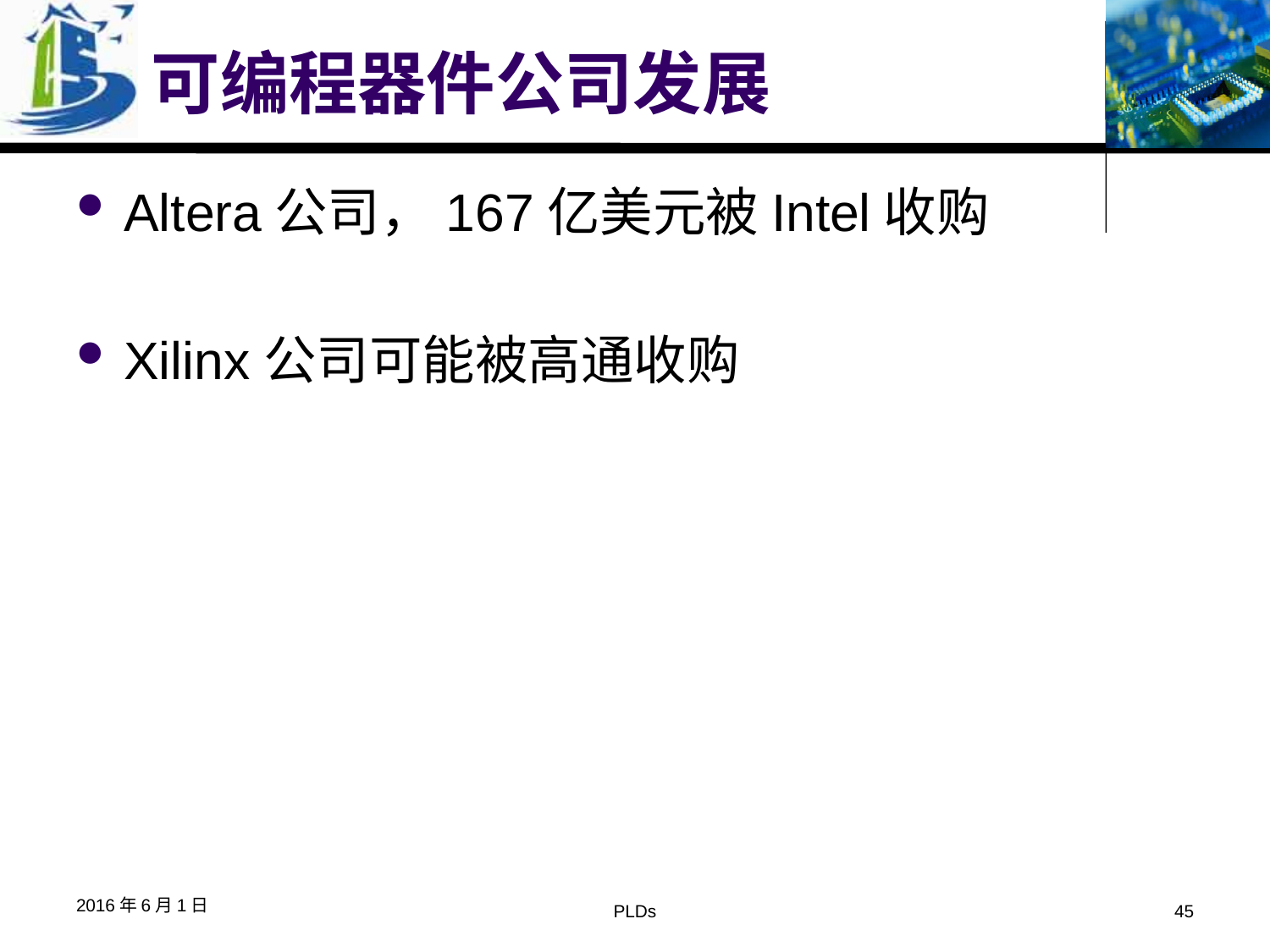

# 可编程器件公司发展
Altera公司，167亿美元被Intel收购

Xilinx公司可能被高通收购

2016年6月1日
PLDs
45